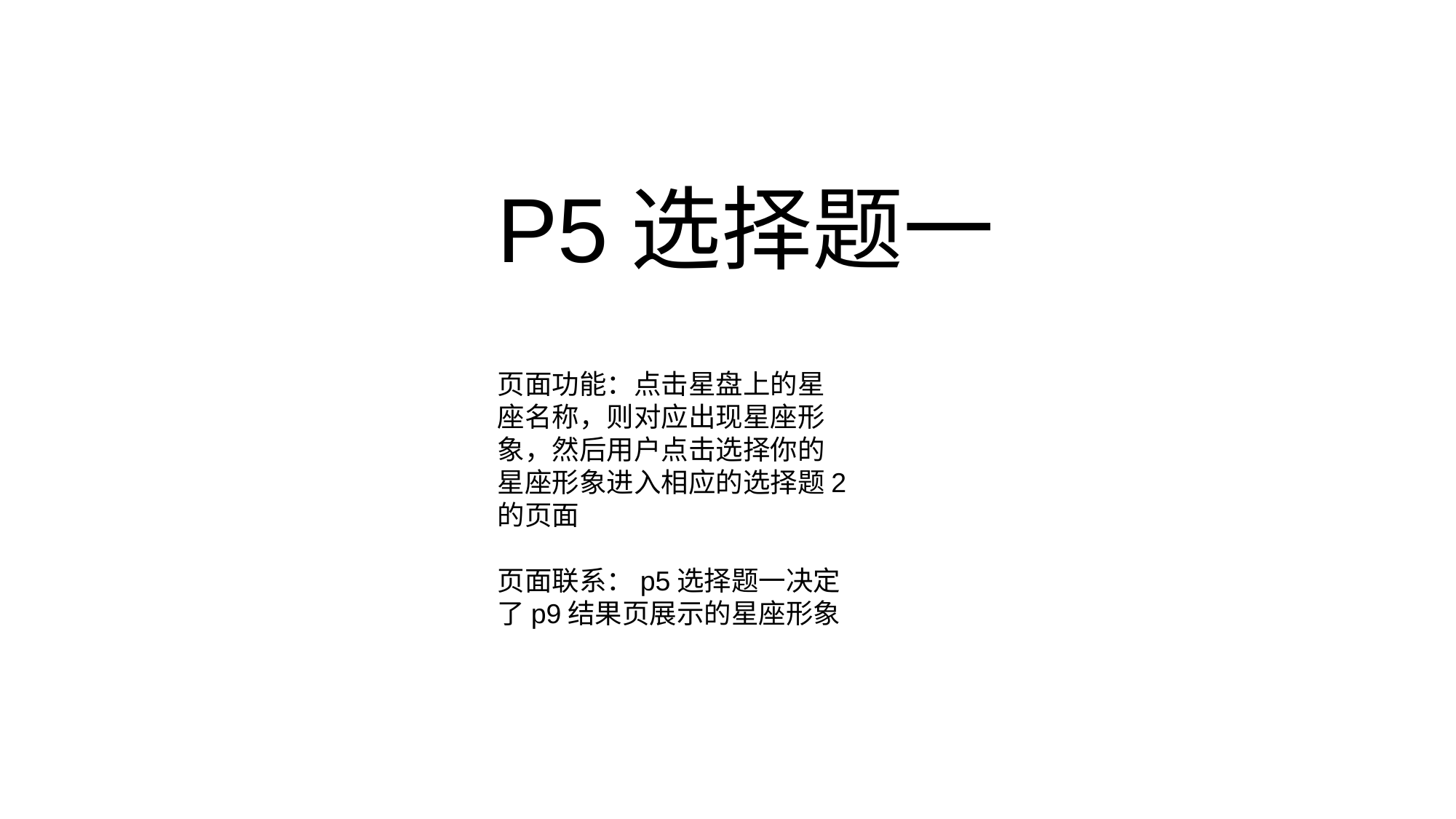

P5选择题一
页面功能：点击星盘上的星座名称，则对应出现星座形象，然后用户点击选择你的星座形象进入相应的选择题2 的页面

页面联系：p5选择题一决定了p9结果页展示的星座形象